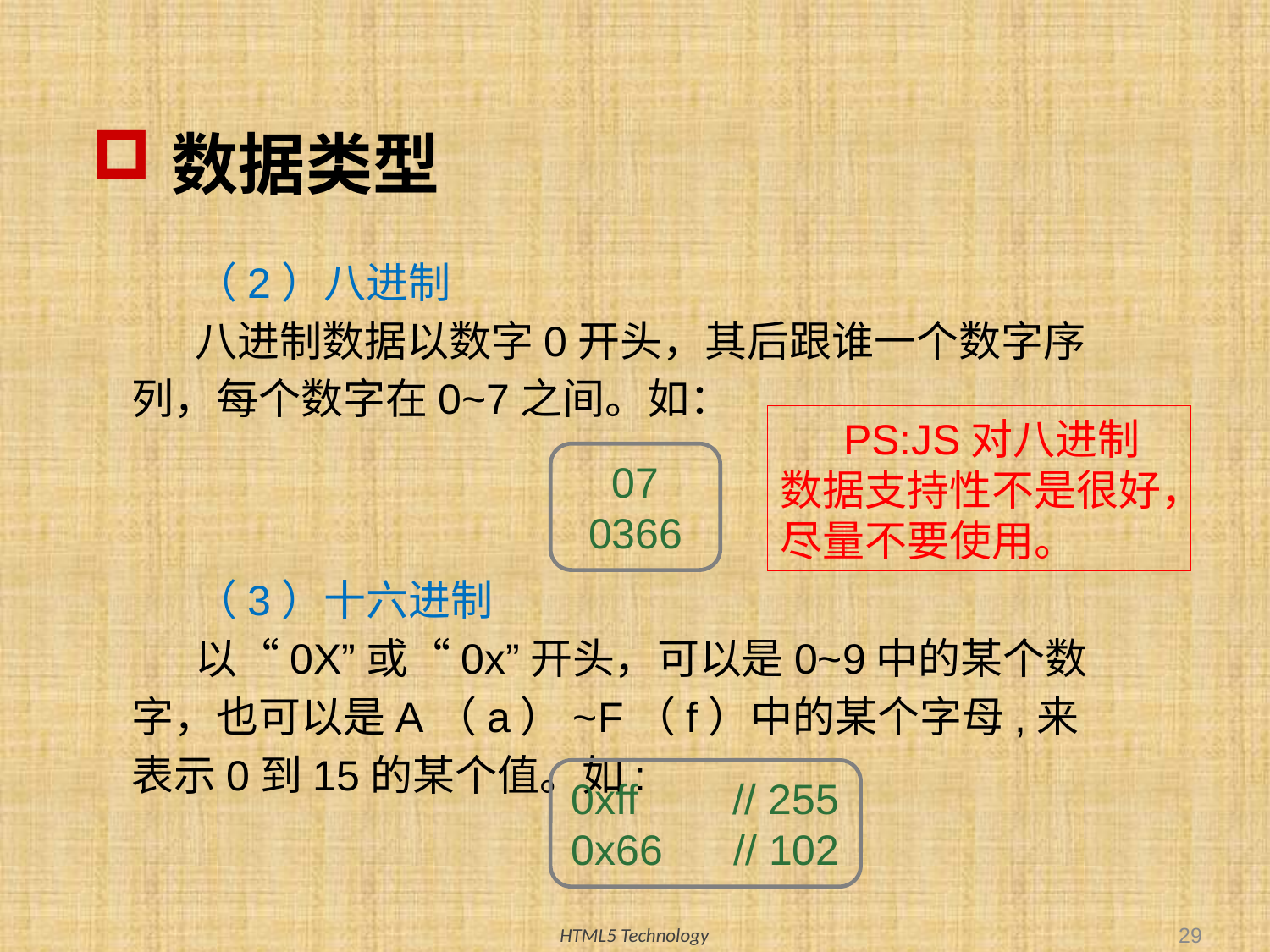

# 数据类型
（2）八进制
八进制数据以数字0开头，其后跟谁一个数字序列，每个数字在0~7之间。如：
PS:JS对八进制数据支持性不是很好，尽量不要使用。
07
0366
（3）十六进制
以“0X”或“0x”开头，可以是0~9中的某个数字，也可以是A（a）~F（f）中的某个字母,来表示0到15的某个值。如:
0xff        // 255
0x66      // 102
29
HTML5 Technology